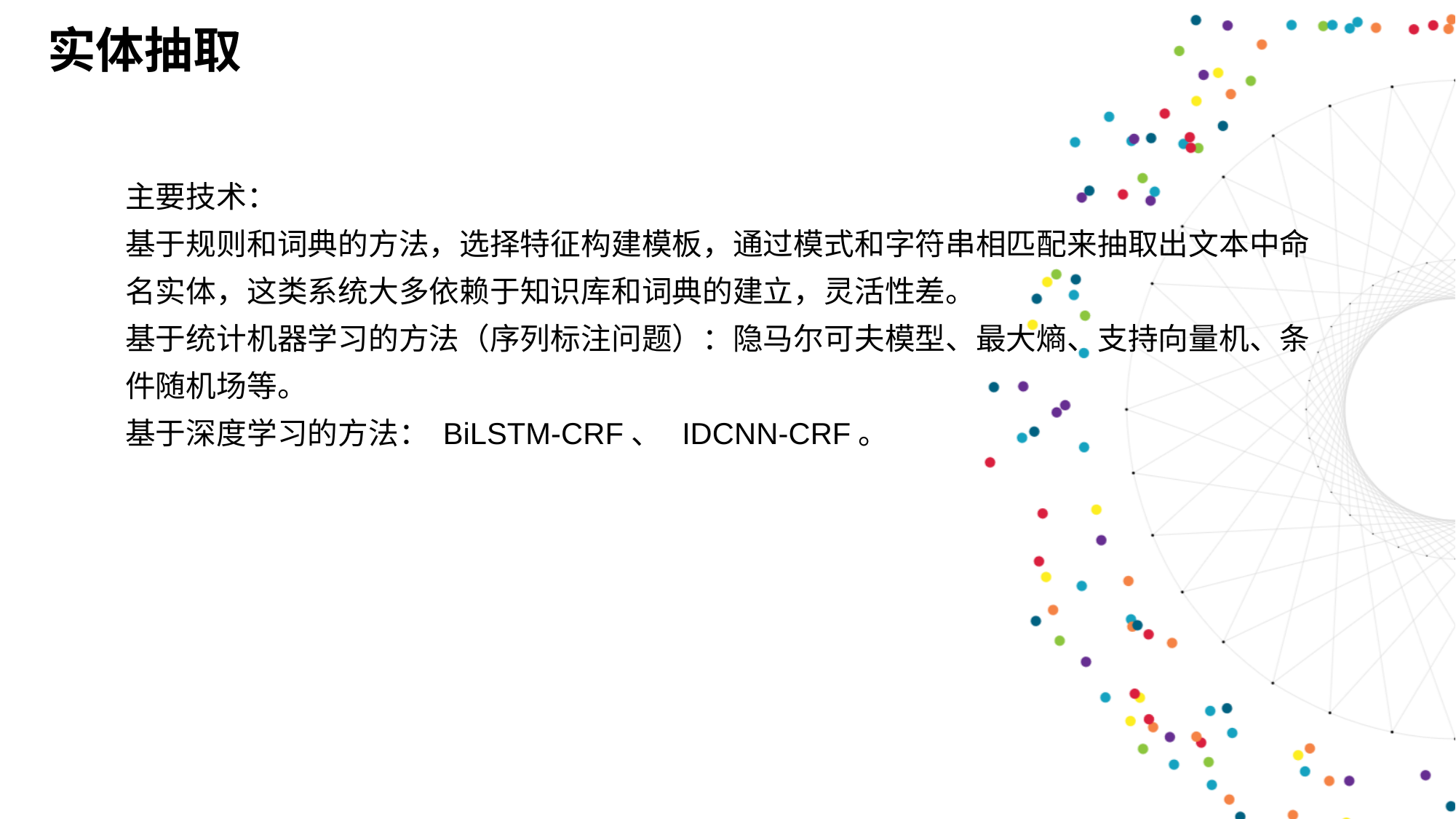

实体抽取

主要技术：
基于规则和词典的方法，选择特征构建模板，通过模式和字符串相匹配来抽取出文本中命名实体，这类系统大多依赖于知识库和词典的建立，灵活性差。
基于统计机器学习的方法（序列标注问题）：隐马尔可夫模型、最大熵、支持向量机、条件随机场等。
基于深度学习的方法： BiLSTM-CRF、  IDCNN-CRF。